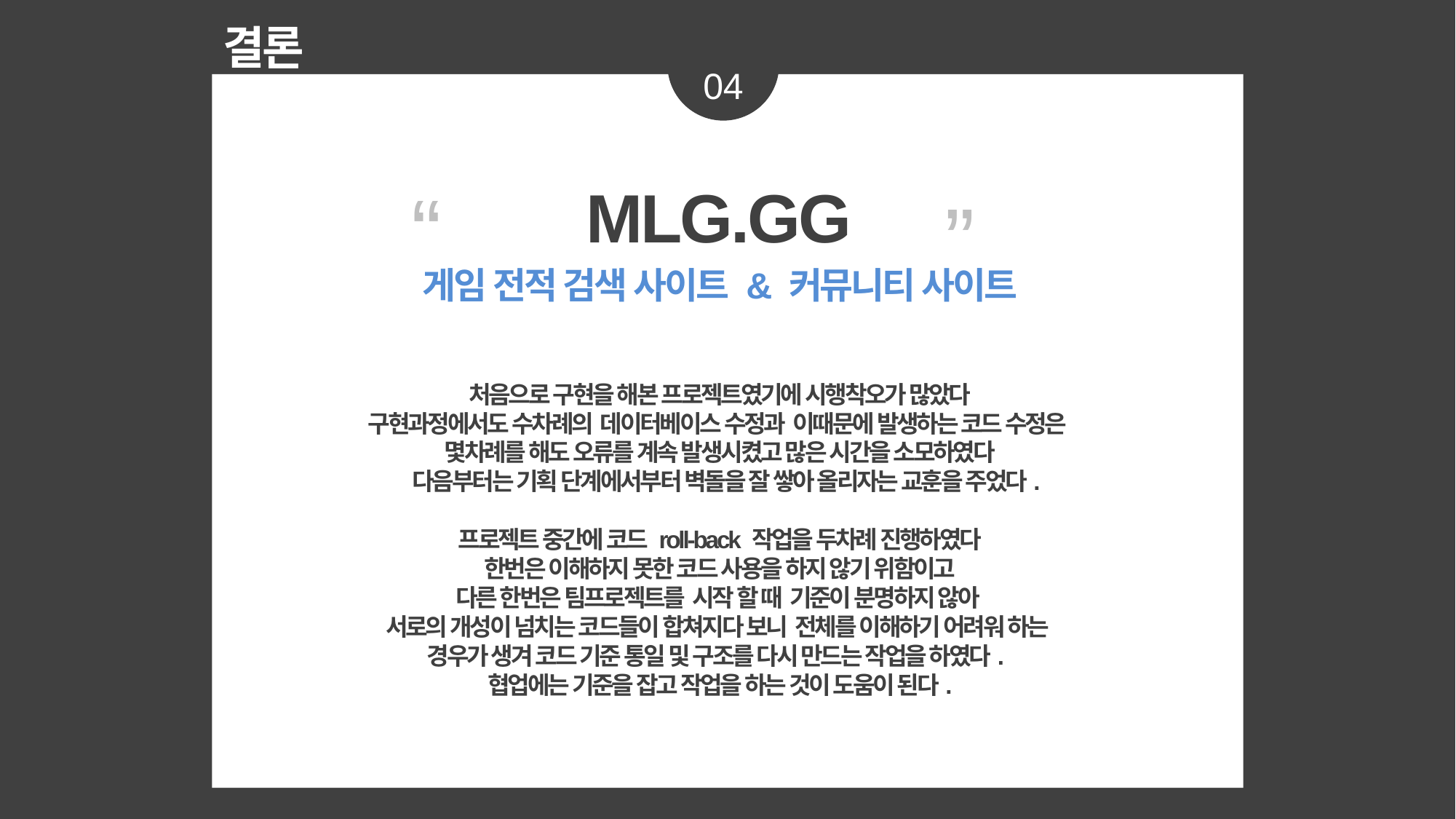

결론
04

“
MLG.GG
”
게임 전적 검색 사이트 & 커뮤니티 사이트

처음으로 구현을 해본 프로젝트였기에 시행착오가 많았다
구현과정에서도 수차례의  데이터베이스 수정과  이때문에 발생하는 코드 수정은
몇차례를 해도 오류를 계속 발생시켰고 많은 시간을 소모하였다
 다음부터는 기획 단계에서부터 벽돌을 잘 쌓아 올리자는 교훈을 주었다.

프로젝트 중간에 코드 roll-back 작업을 두차례 진행하였다
한번은 이해하지 못한 코드 사용을 하지 않기 위함이고
다른 한번은 팀프로젝트를  시작 할 때  기준이 분명하지 않아
서로의 개성이 넘치는 코드들이 합쳐지다 보니  전체를 이해하기 어려워 하는
경우가 생겨 코드 기준 통일 및 구조를 다시 만드는 작업을 하였다.
협업에는 기준을 잡고 작업을 하는 것이 도움이 된다.